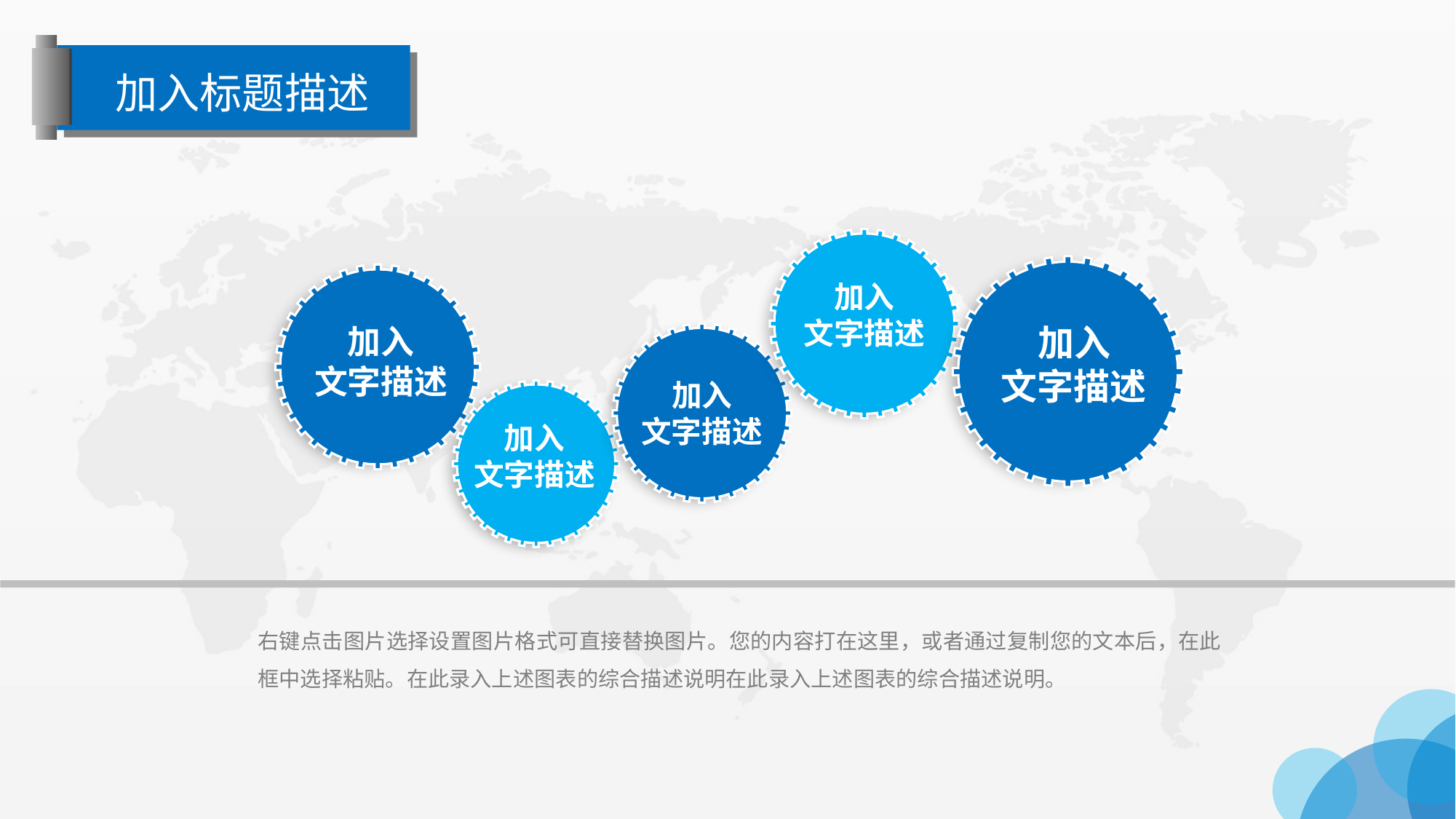

加入标题描述

加入
文字描述
加入
文字描述
加入
文字描述

加入
文字描述

加入
文字描述

右键点击图片选择设置图片格式可直接替换图片。您的内容打在这里，或者通过复制您的文本后，在此框中选择粘贴。在此录入上述图表的综合描述说明在此录入上述图表的综合描述说明。